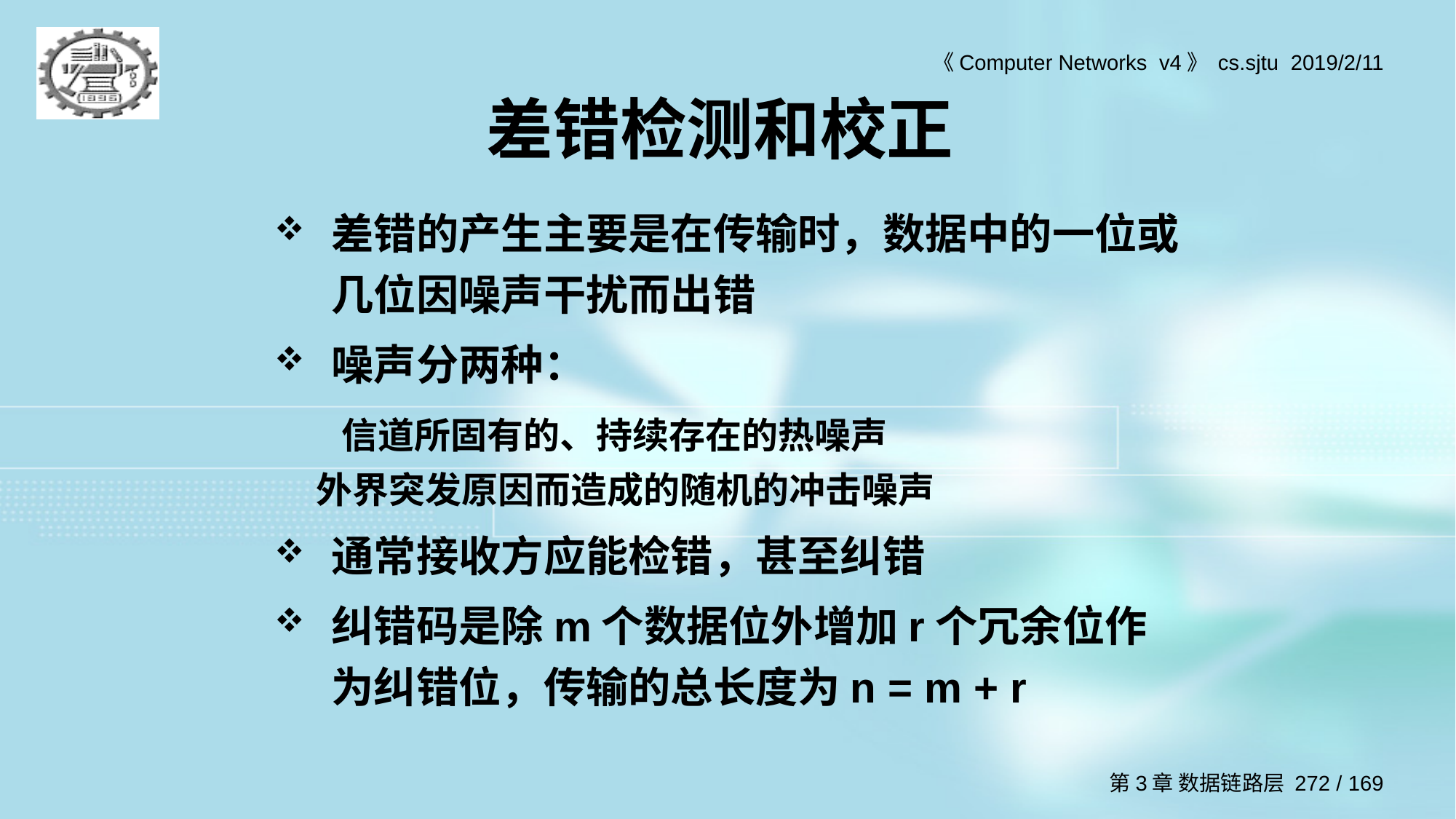

# 差错检测和校正
差错的产生主要是在传输时，数据中的一位或几位因噪声干扰而出错
噪声分两种：
     信道所固有的、持续存在的热噪声
    外界突发原因而造成的随机的冲击噪声
通常接收方应能检错，甚至纠错
纠错码是除m个数据位外增加r个冗余位作为纠错位，传输的总长度为n = m + r